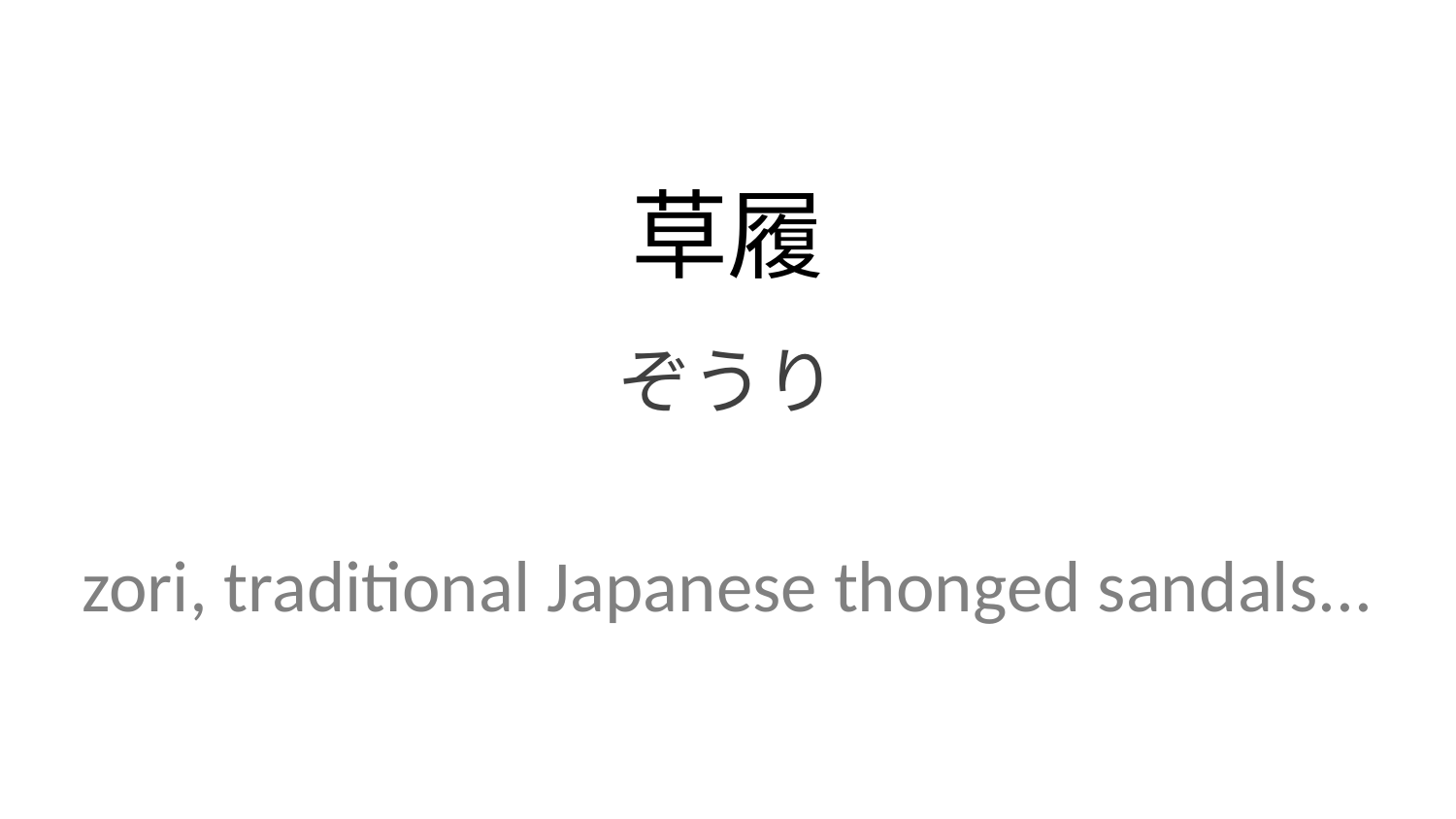

草履

ぞうり
zori, traditional Japanese thonged sandals...